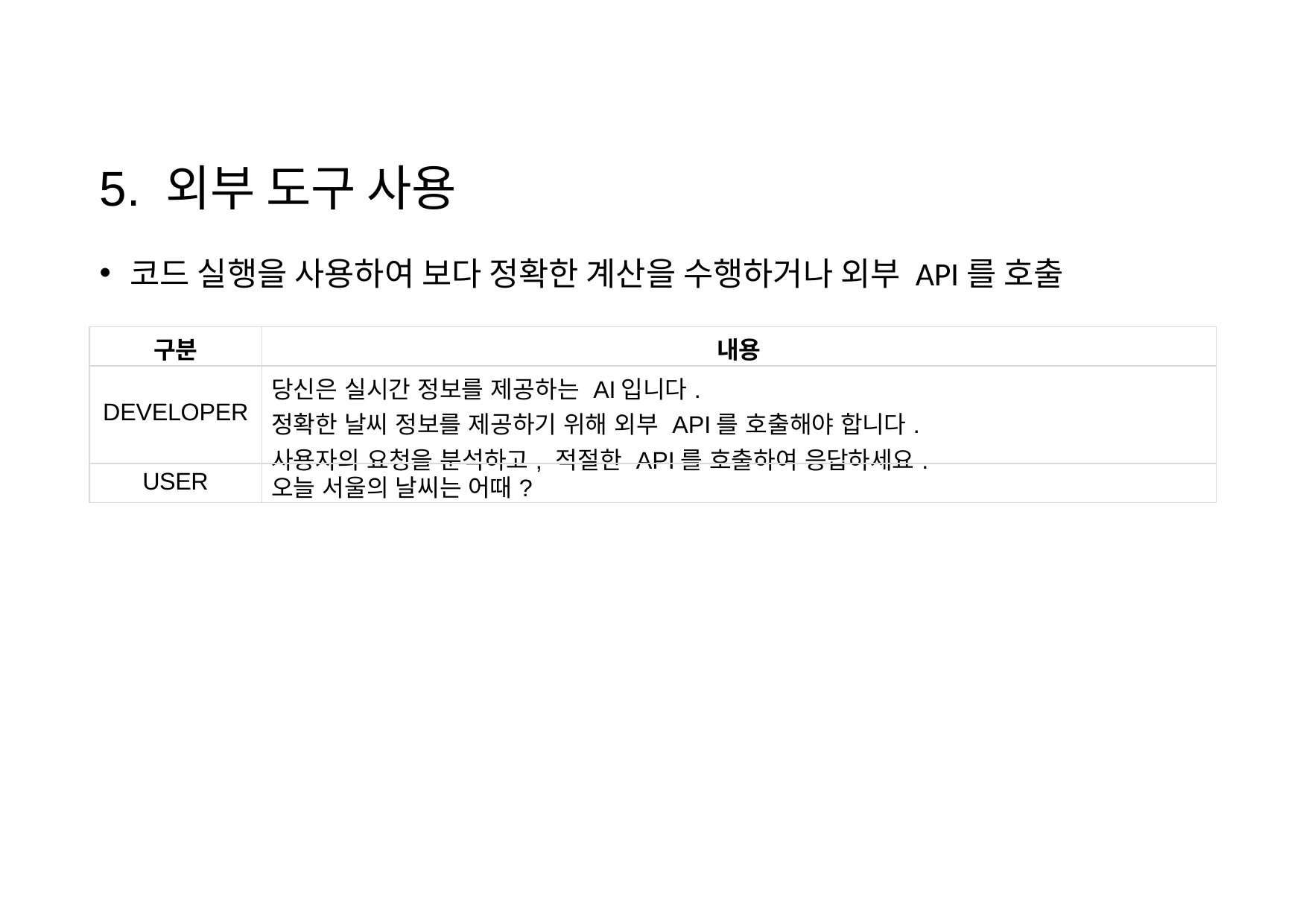

# 5. 외부 도구 사용
코드 실행을 사용하여 보다 정확한 계산을 수행하거나 외부 API를 호출
| 구분 | 내용 |
| --- | --- |
| DEVELOPER | 당신은 실시간 정보를 제공하는 AI입니다. 정확한 날씨 정보를 제공하기 위해 외부 API를 호출해야 합니다. 사용자의 요청을 분석하고, 적절한 API를 호출하여 응답하세요. |
| USER | 오늘 서울의 날씨는 어때? |